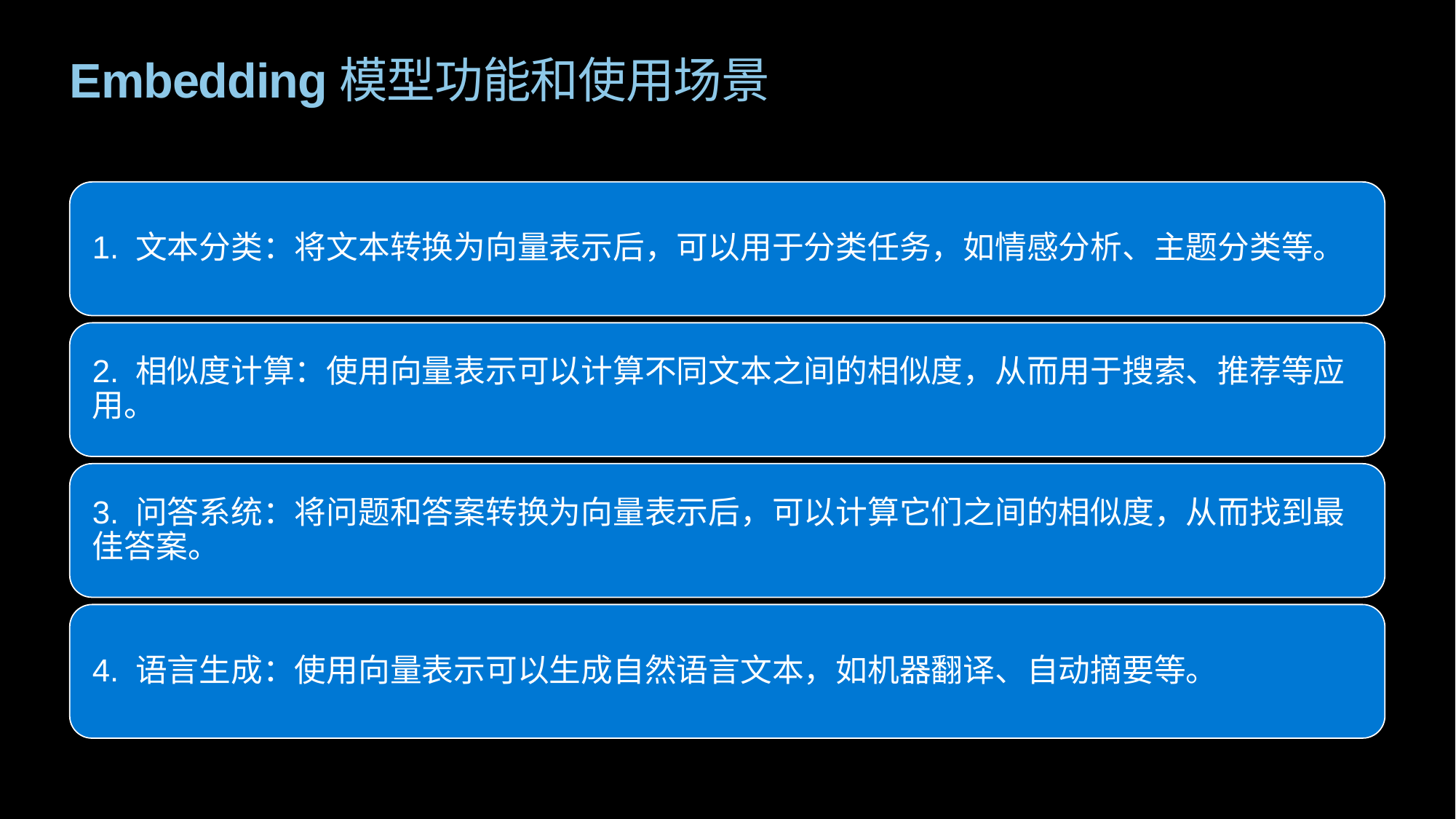

Embedding模型功能和使用场景
1. 文本分类：将文本转换为向量表示后，可以用于分类任务，如情感分析、主题分类等。
2. 相似度计算：使用向量表示可以计算不同文本之间的相似度，从而用于搜索、推荐等应用。
3. 问答系统：将问题和答案转换为向量表示后，可以计算它们之间的相似度，从而找到最佳答案。
4. 语言生成：使用向量表示可以生成自然语言文本，如机器翻译、自动摘要等。